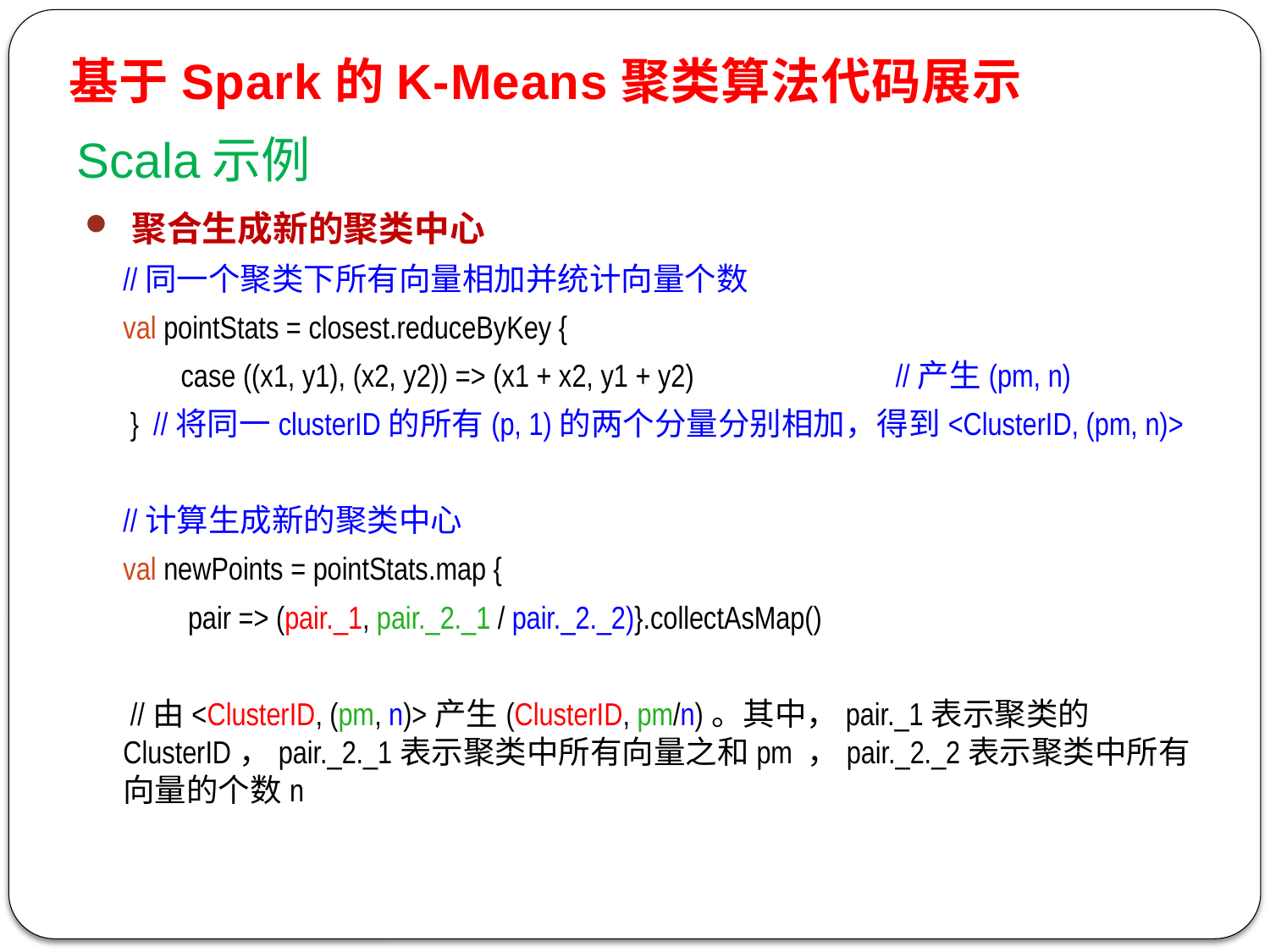

基于Spark的K-Means聚类算法代码展示
Scala示例
 聚合生成新的聚类中心
//同一个聚类下所有向量相加并统计向量个数
val pointStats = closest.reduceByKey {
        case ((x1, y1), (x2, y2)) => (x1 + x2, y1 + y2)                            //产生(pm, n)
 }  //将同一clusterID的所有(p, 1)的两个分量分别相加，得到<ClusterID, (pm, n)>

//计算生成新的聚类中心
val newPoints = pointStats.map {
         pair => (pair._1, pair._2._1 / pair._2._2)}.collectAsMap()

 //由<ClusterID, (pm, n)>产生(ClusterID, pm/n)。其中，pair._1表示聚类的ClusterID，pair._2._1表示聚类中所有向量之和pm ，pair._2._2表示聚类中所有向量的个数n